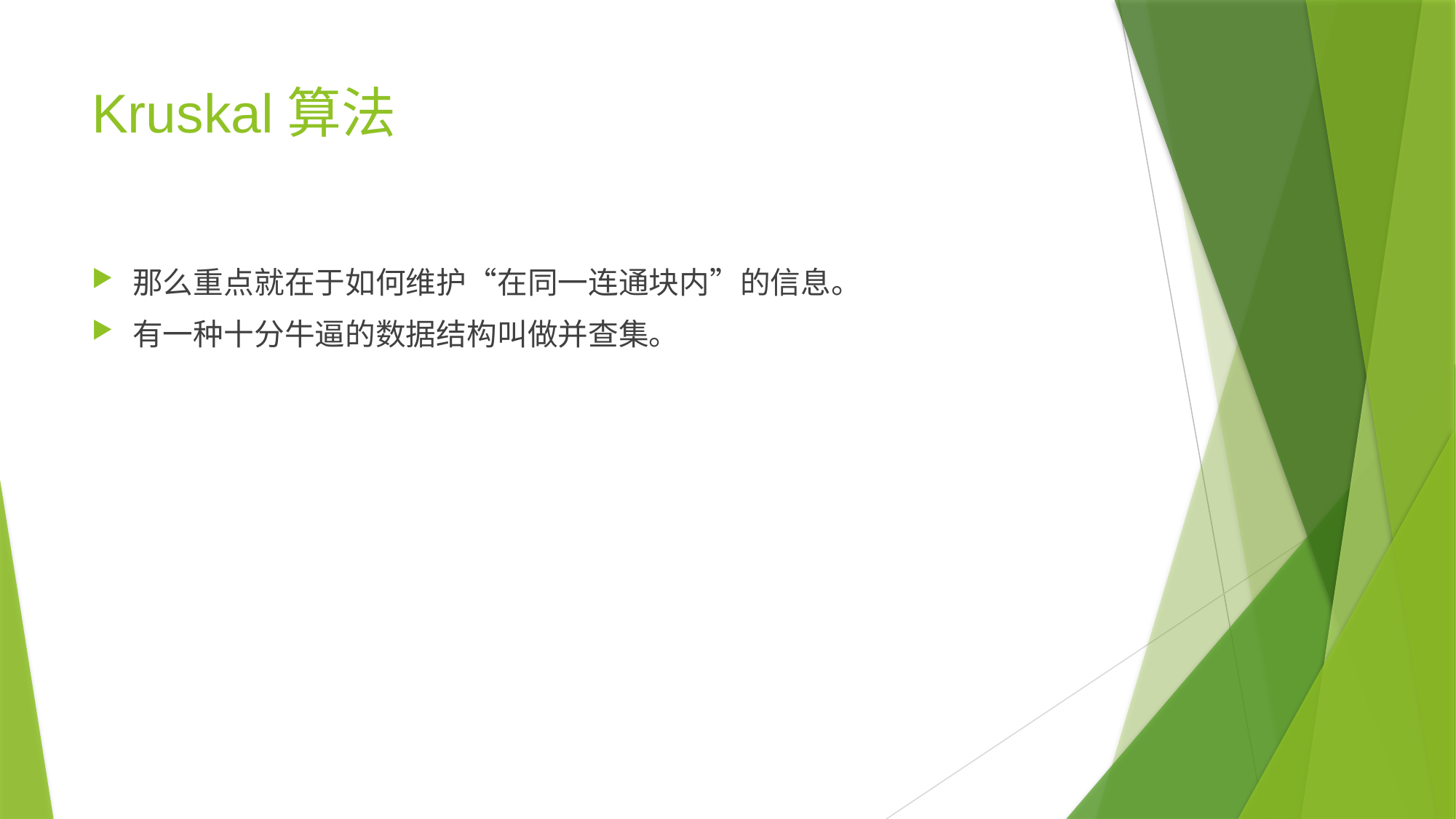

# Kruskal算法
那么重点就在于如何维护“在同一连通块内”的信息。
有一种十分牛逼的数据结构叫做并查集。